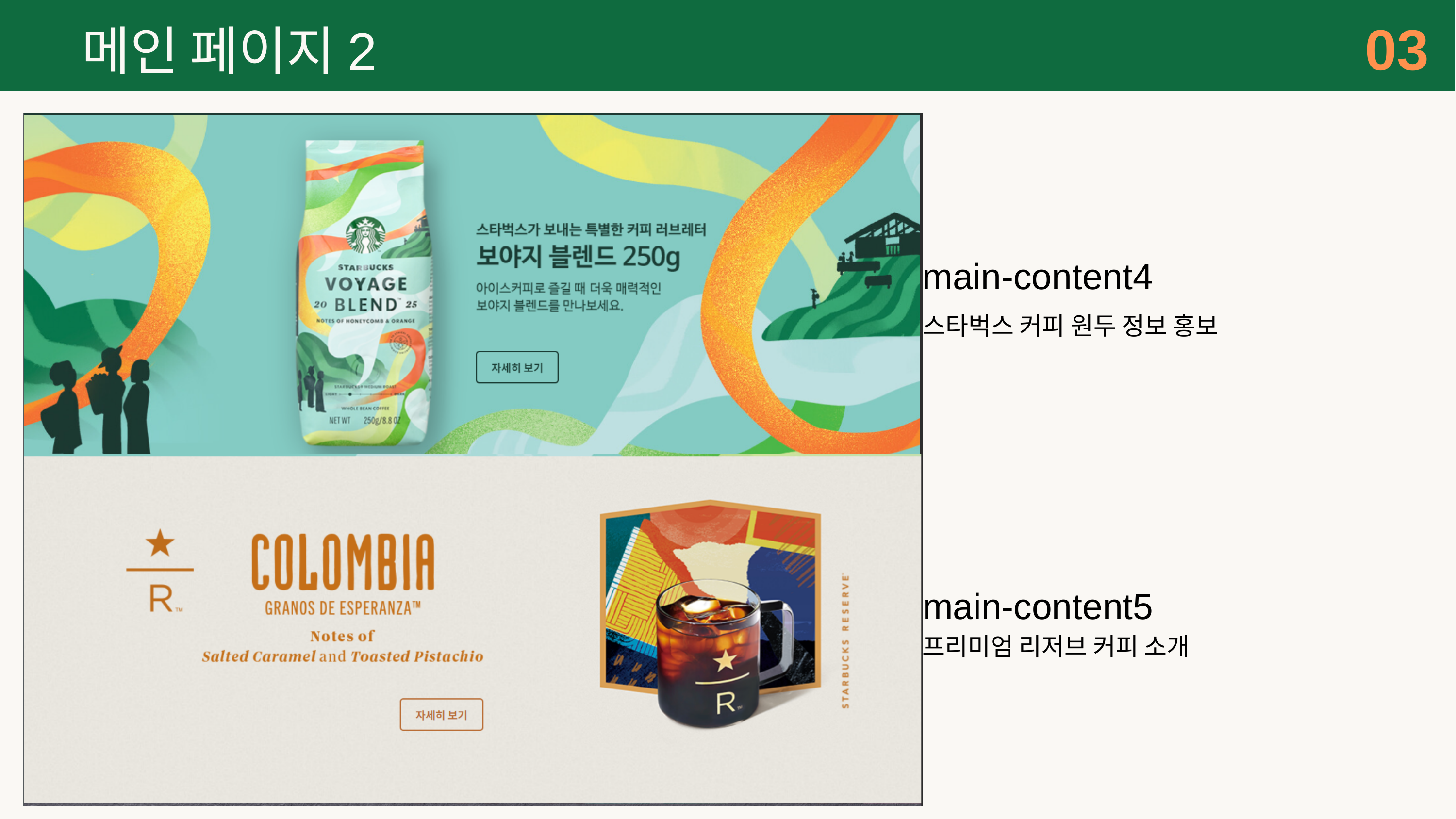

03
메인 페이지2

main-content4
스타벅스 커피 원두 정보 홍보

main-content5
프리미엄 리저브 커피 소개